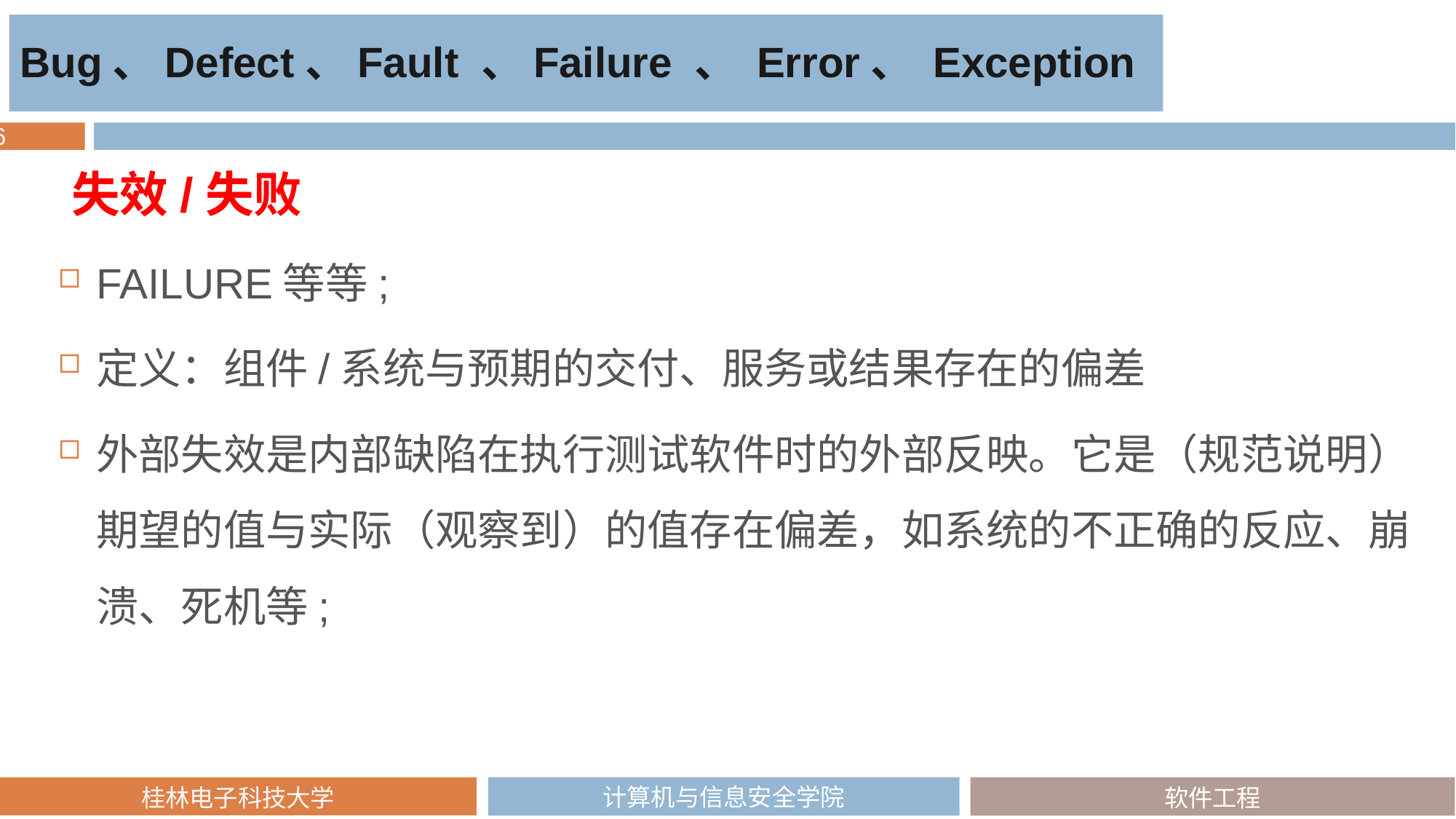

Bug、Defect、Fault 、Failure 、 Error、 Exception
# 相关术语
失效/失败
FAILURE等等;
定义：组件/系统与预期的交付、服务或结果存在的偏差
外部失效是内部缺陷在执行测试软件时的外部反映。它是（规范说明）期望的值与实际（观察到）的值存在偏差，如系统的不正确的反应、崩溃、死机等;